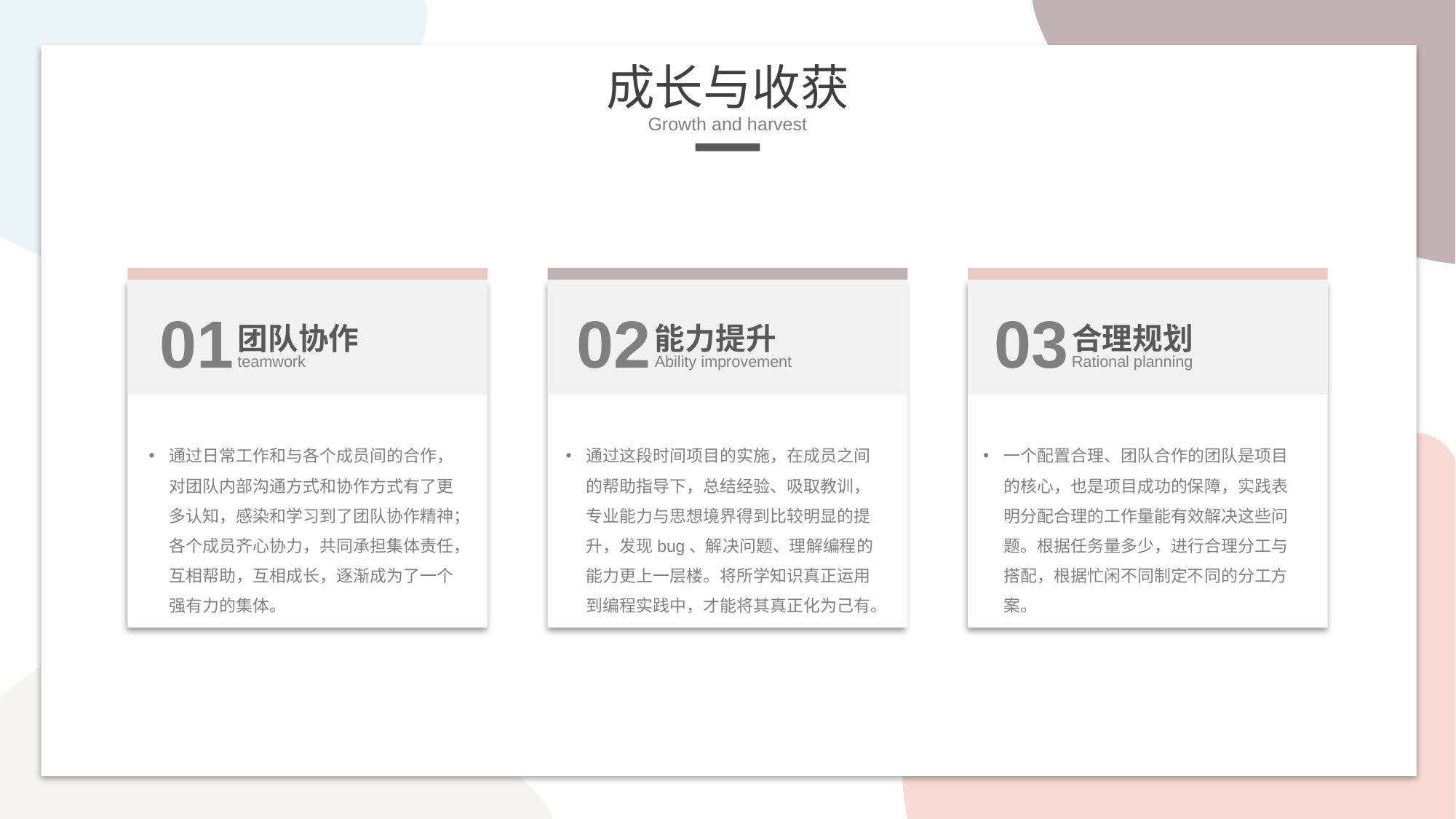

成长与收获
Growth and harvest

01
02
03
团队协作
能力提升
合理规划
teamwork
Ability improvement
Rational planning
通过日常工作和与各个成员间的合作，对团队内部沟通方式和协作方式有了更多认知，感染和学习到了团队协作精神；各个成员齐心协力，共同承担集体责任，互相帮助，互相成长，逐渐成为了一个强有力的集体。
通过这段时间项目的实施，在成员之间的帮助指导下，总结经验、吸取教训，专业能力与思想境界得到比较明显的提升，发现bug、解决问题、理解编程的能力更上一层楼。将所学知识真正运用到编程实践中，才能将其真正化为己有。
一个配置合理、团队合作的团队是项目的核心，也是项目成功的保障，实践表明分配合理的工作量能有效解决这些问题。根据任务量多少，进行合理分工与搭配，根据忙闲不同制定不同的分工方案。